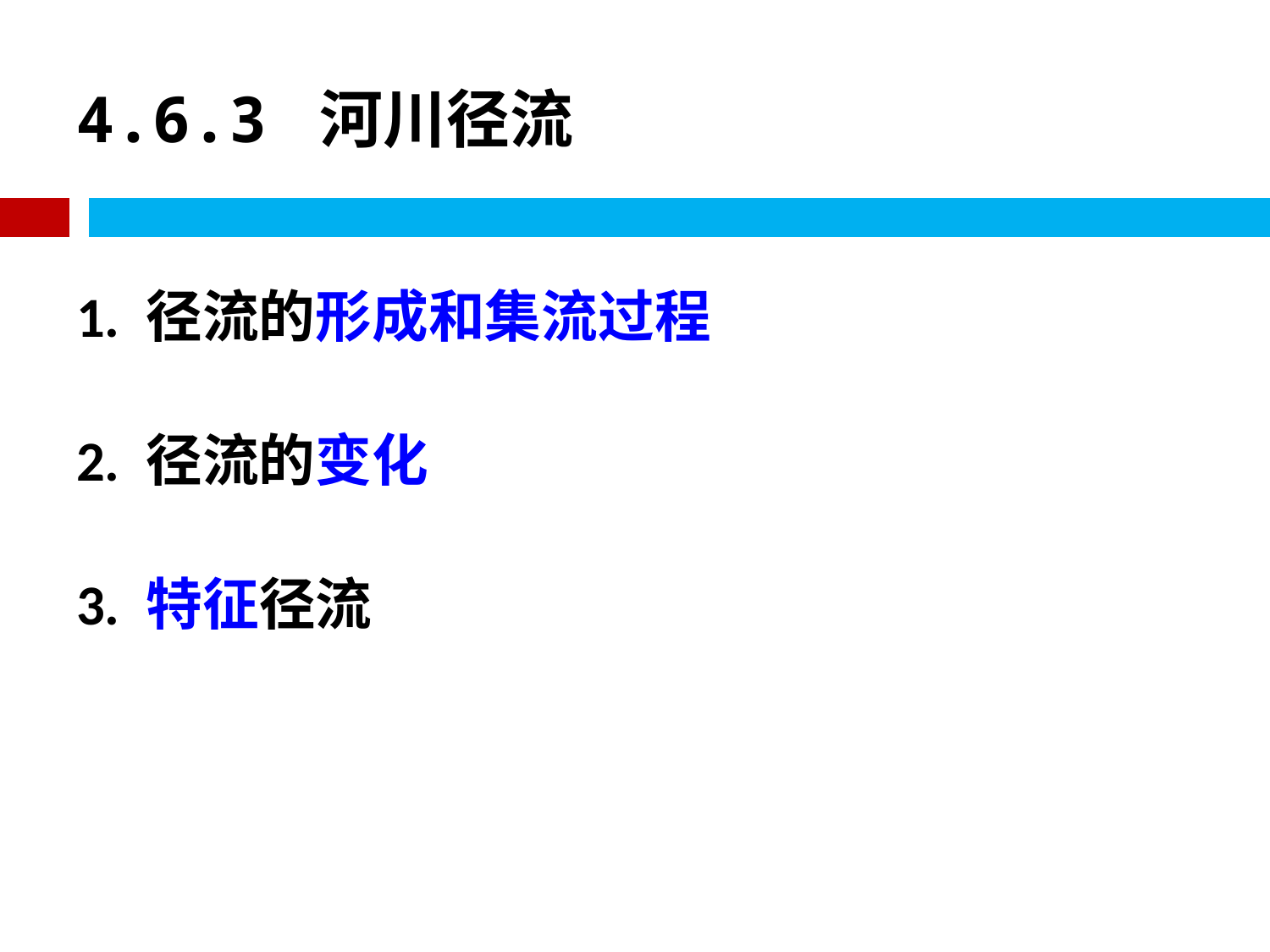

# 4.6.3 河川径流
1. 径流的形成和集流过程
2. 径流的变化
3. 特征径流